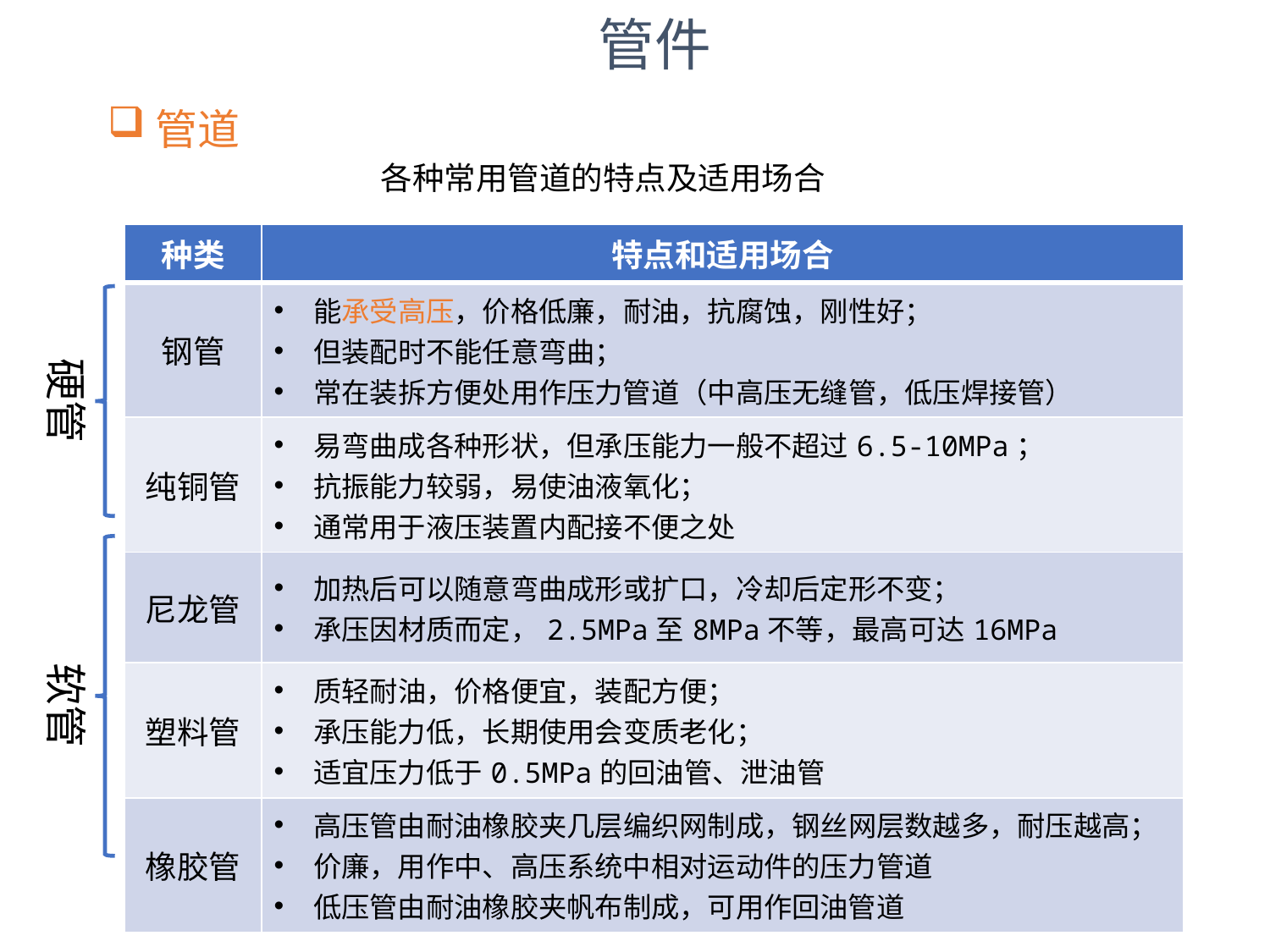

管件
管道
各种常用管道的特点及适用场合
| 种类 | 特点和适用场合 |
| --- | --- |
| 钢管 | 能承受高压，价格低廉，耐油，抗腐蚀，刚性好； 但装配时不能任意弯曲； 常在装拆方便处用作压力管道（中高压无缝管，低压焊接管） |
| 纯铜管 | 易弯曲成各种形状，但承压能力一般不超过6.5-10MPa； 抗振能力较弱，易使油液氧化； 通常用于液压装置内配接不便之处 |
| 尼龙管 | 加热后可以随意弯曲成形或扩口，冷却后定形不变； 承压因材质而定，2.5MPa至8MPa不等，最高可达16MPa |
| 塑料管 | 质轻耐油，价格便宜，装配方便； 承压能力低，长期使用会变质老化； 适宜压力低于0.5MPa的回油管、泄油管 |
| 橡胶管 | 高压管由耐油橡胶夹几层编织网制成，钢丝网层数越多，耐压越高； 价廉，用作中、高压系统中相对运动件的压力管道 低压管由耐油橡胶夹帆布制成，可用作回油管道 |

硬管

软管